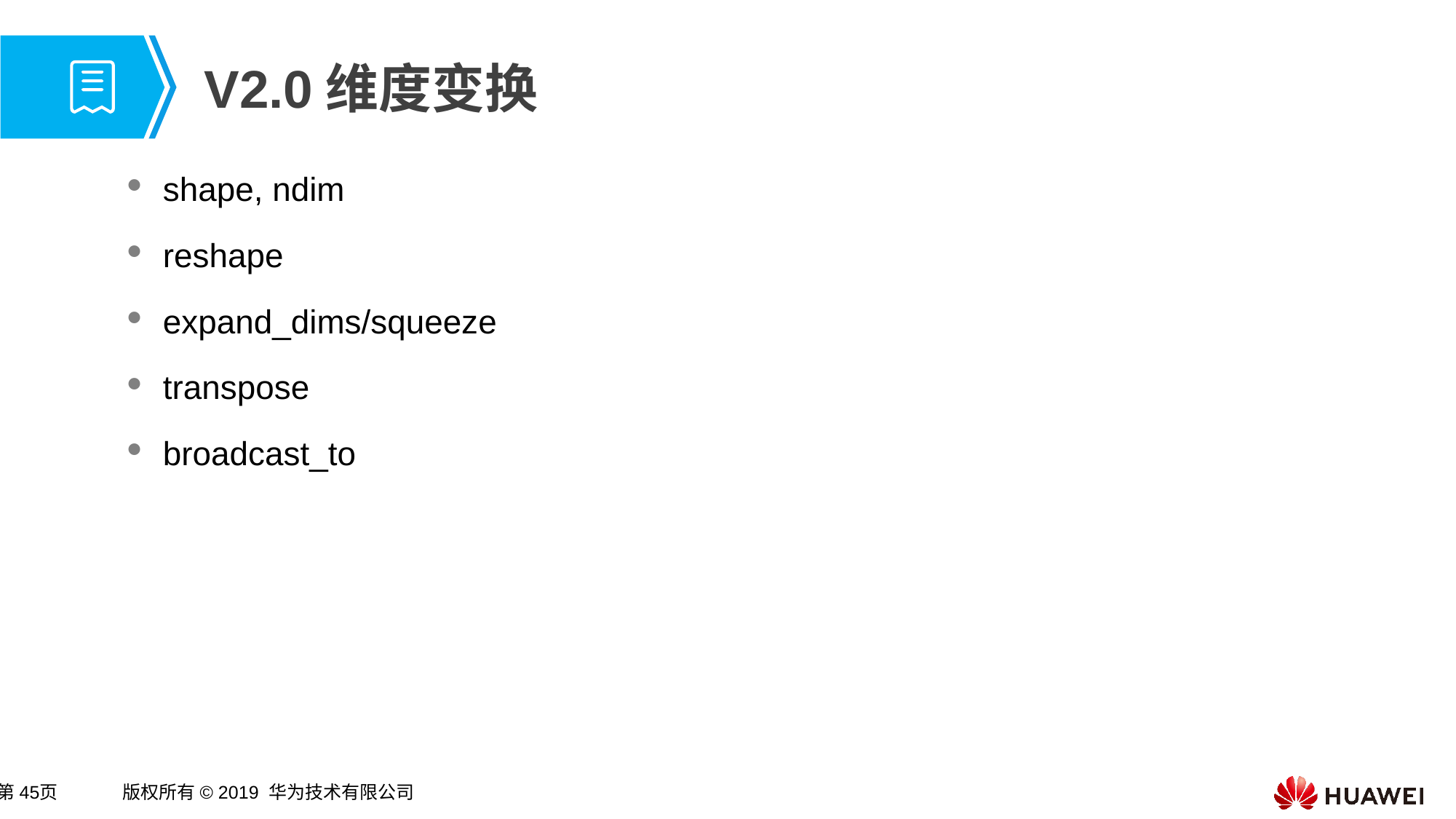

# V2.0维度变换
shape, ndim
reshape
expand_dims/squeeze
transpose
broadcast_to